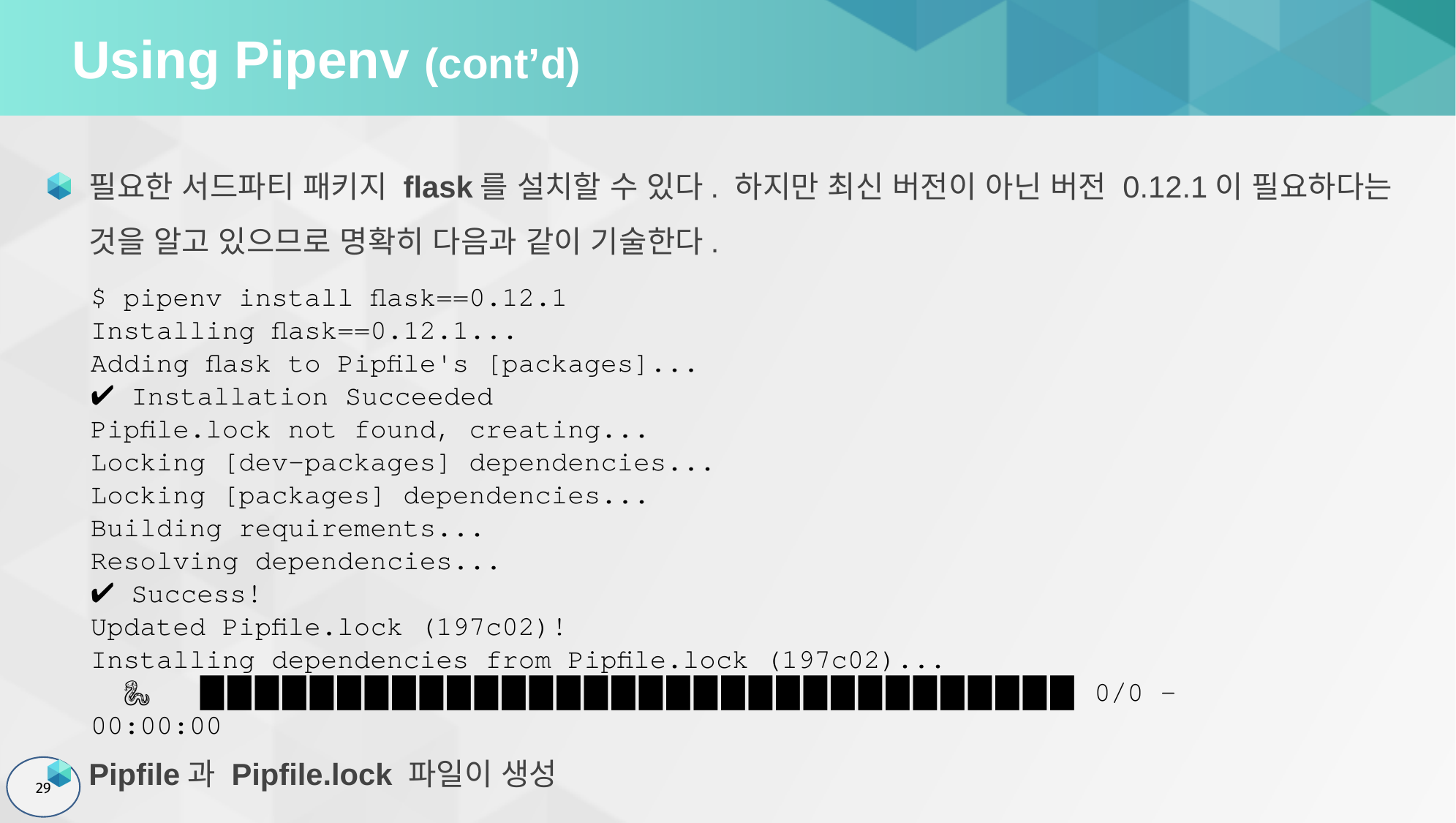

# Using Pipenv (cont’d)
필요한 서드파티 패키지 flask를 설치할 수 있다. 하지만 최신 버전이 아닌 버전 0.12.1이 필요하다는 것을 알고 있으므로 명확히 다음과 같이 기술한다.
$ pipenv install flask==0.12.1
Installing flask==0.12.1...
Adding flask to Pipfile's [packages]...
✔ Installation Succeeded
Pipfile.lock not found, creating...
Locking [dev-packages] dependencies...
Locking [packages] dependencies...
Building requirements...
Resolving dependencies...
✔ Success!
Updated Pipfile.lock (197c02)!
Installing dependencies from Pipfile.lock (197c02)...
  🐍   ▉▉▉▉▉▉▉▉▉▉▉▉▉▉▉▉▉▉▉▉▉▉▉▉▉▉▉▉▉▉▉▉ 0/0 — 00:00:00
Pipfile과 Pipfile.lock 파일이 생성